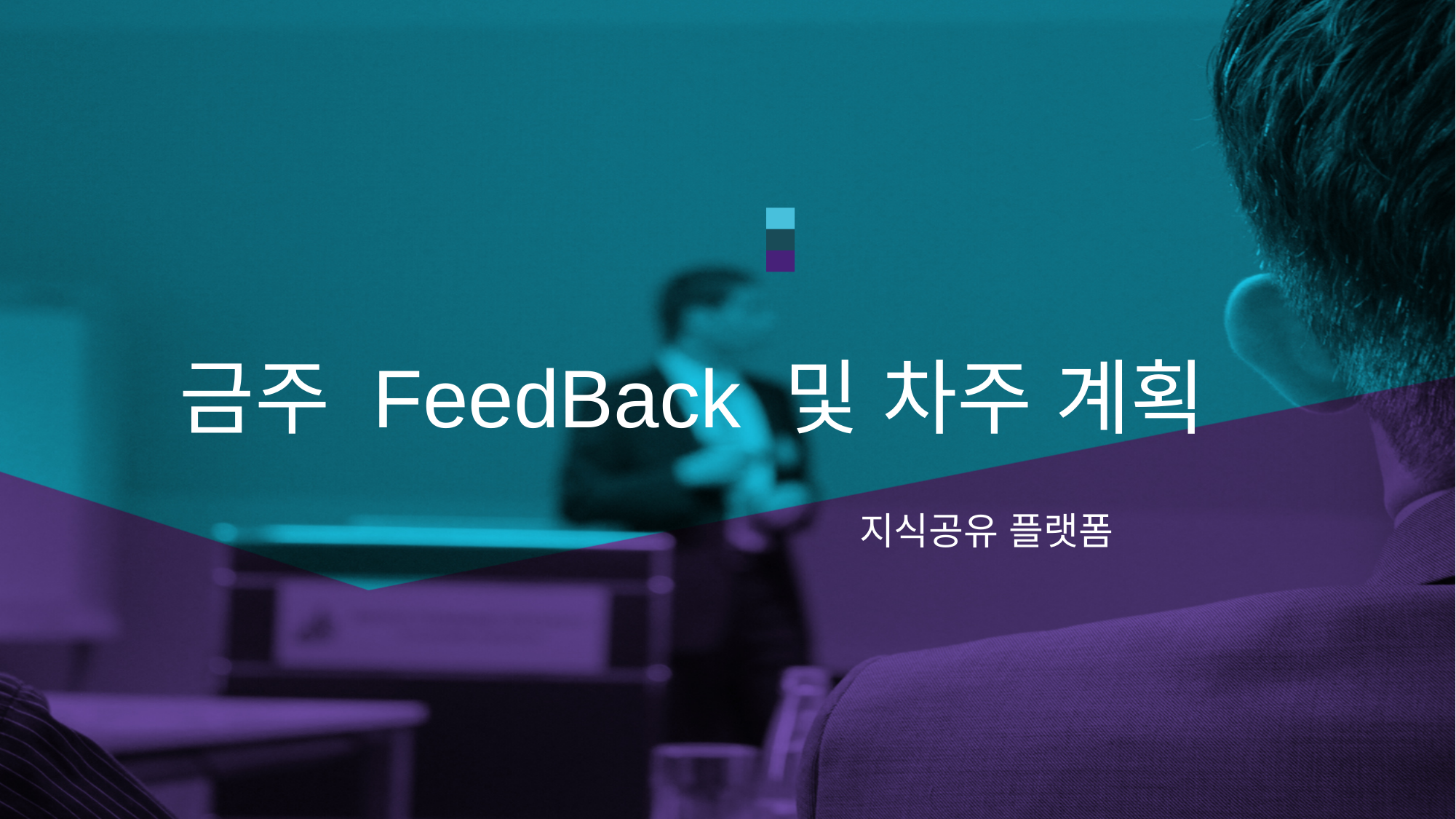

# 금주 FeedBack 및 차주 계획
지식공유 플랫폼